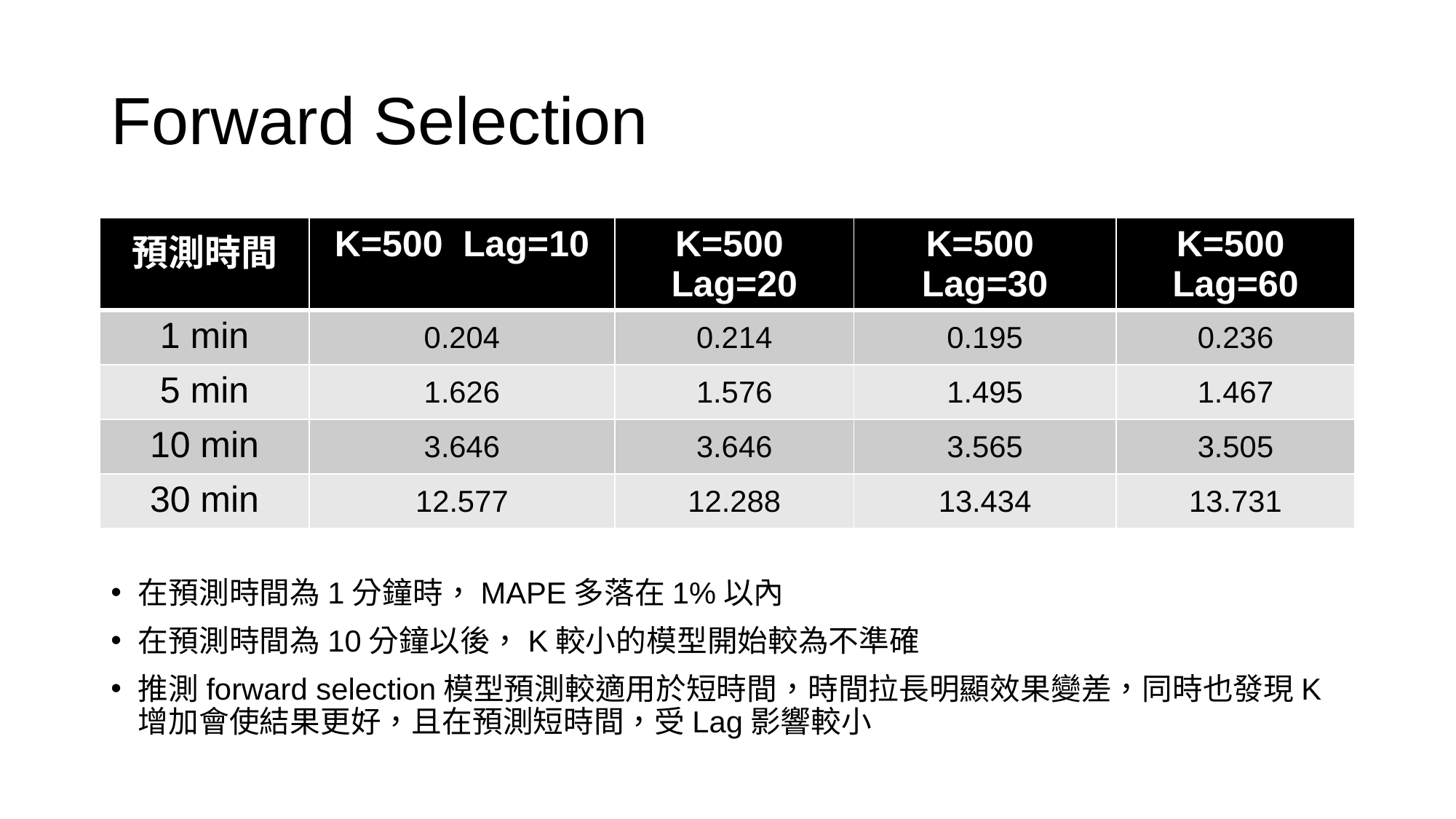

# Forward Selection
| 預測時間 | K=500 Lag=10 | K=500 Lag=20 | K=500 Lag=30 | K=500 Lag=60 |
| --- | --- | --- | --- | --- |
| 1 min | 0.204 | 0.214 | 0.195 | 0.236 |
| 5 min | 1.626 | 1.576 | 1.495 | 1.467 |
| 10 min | 3.646 | 3.646 | 3.565 | 3.505 |
| 30 min | 12.577 | 12.288 | 13.434 | 13.731 |
在預測時間為1分鐘時，MAPE多落在1%以內
在預測時間為10分鐘以後，K較小的模型開始較為不準確
推測forward selection模型預測較適用於短時間，時間拉長明顯效果變差，同時也發現K增加會使結果更好，且在預測短時間，受Lag影響較小